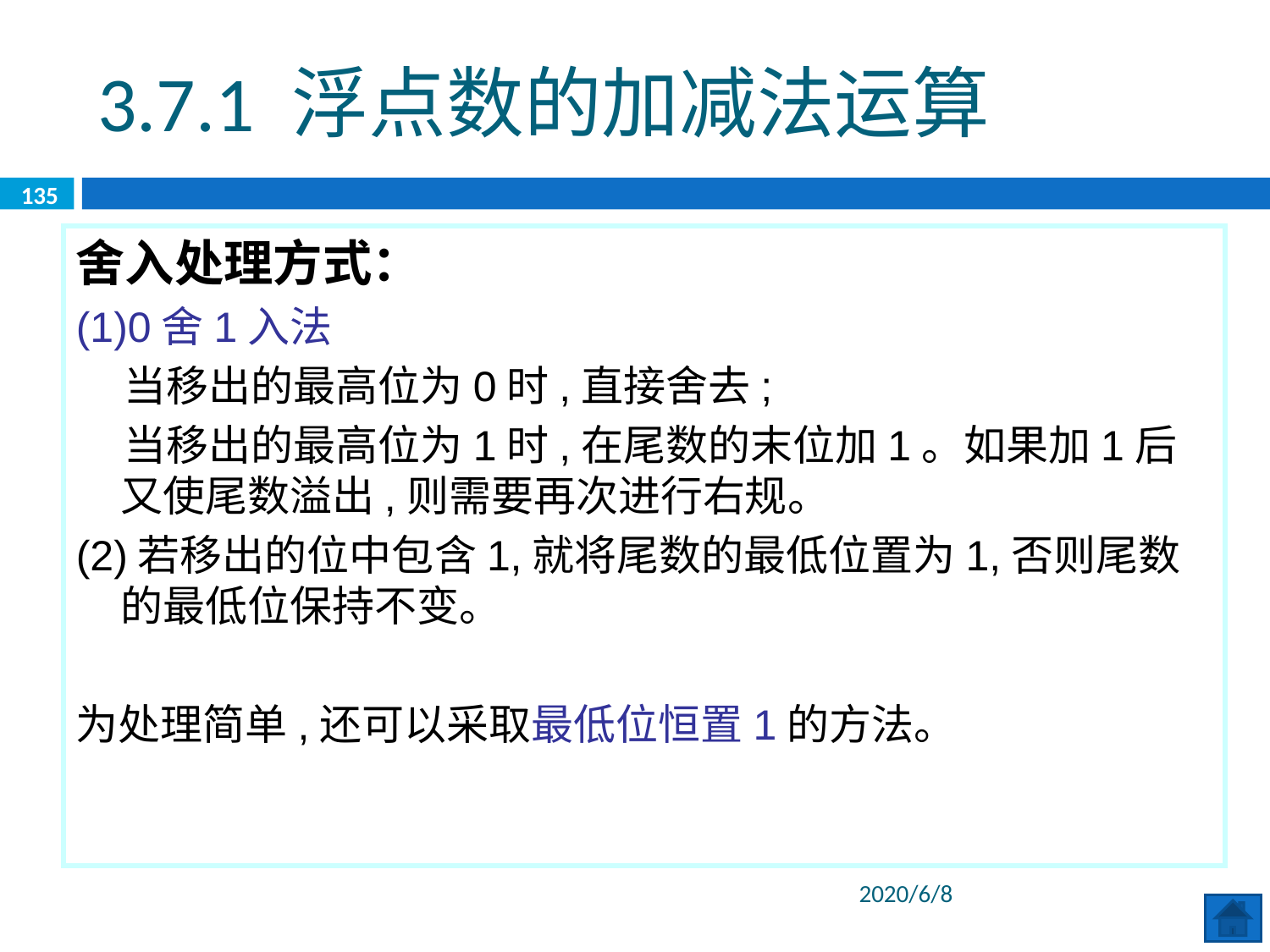

3.7.1 浮点数的加减法运算
135
舍入处理方式：
(1)0舍1入法
    当移出的最高位为0时,直接舍去;
    当移出的最高位为1时,在尾数的末位加1。如果加1后又使尾数溢出,则需要再次进行右规。
(2)若移出的位中包含1,就将尾数的最低位置为1,否则尾数的最低位保持不变。

为处理简单,还可以采取最低位恒置1的方法。
2020/6/8